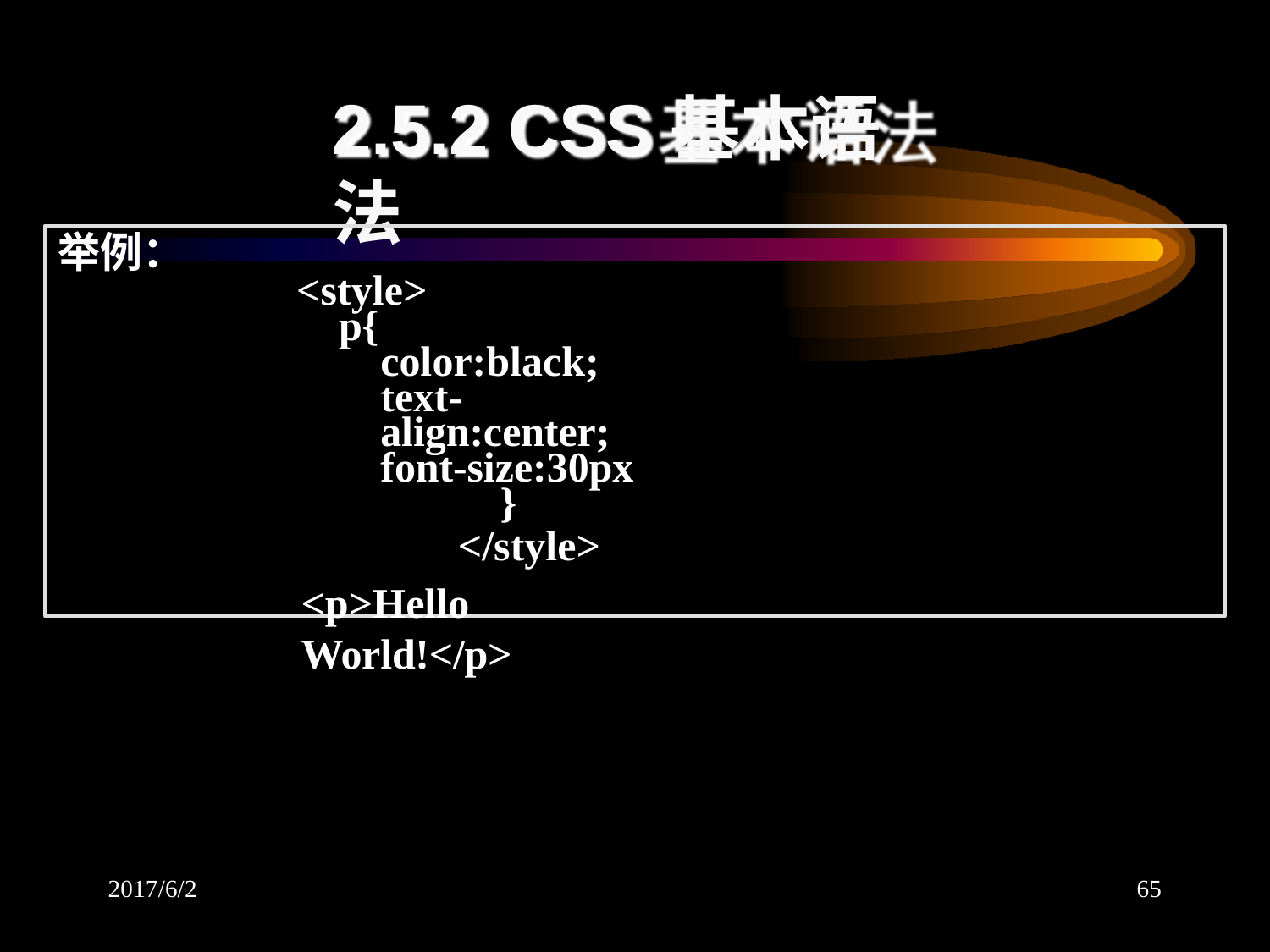

# 2.5.2 CSS基本语法

举例：
<style>
p{
color:black;
text-align:center;
font-size:30px
}
</style>
<p>Hello World!</p>

2017/6/2
65